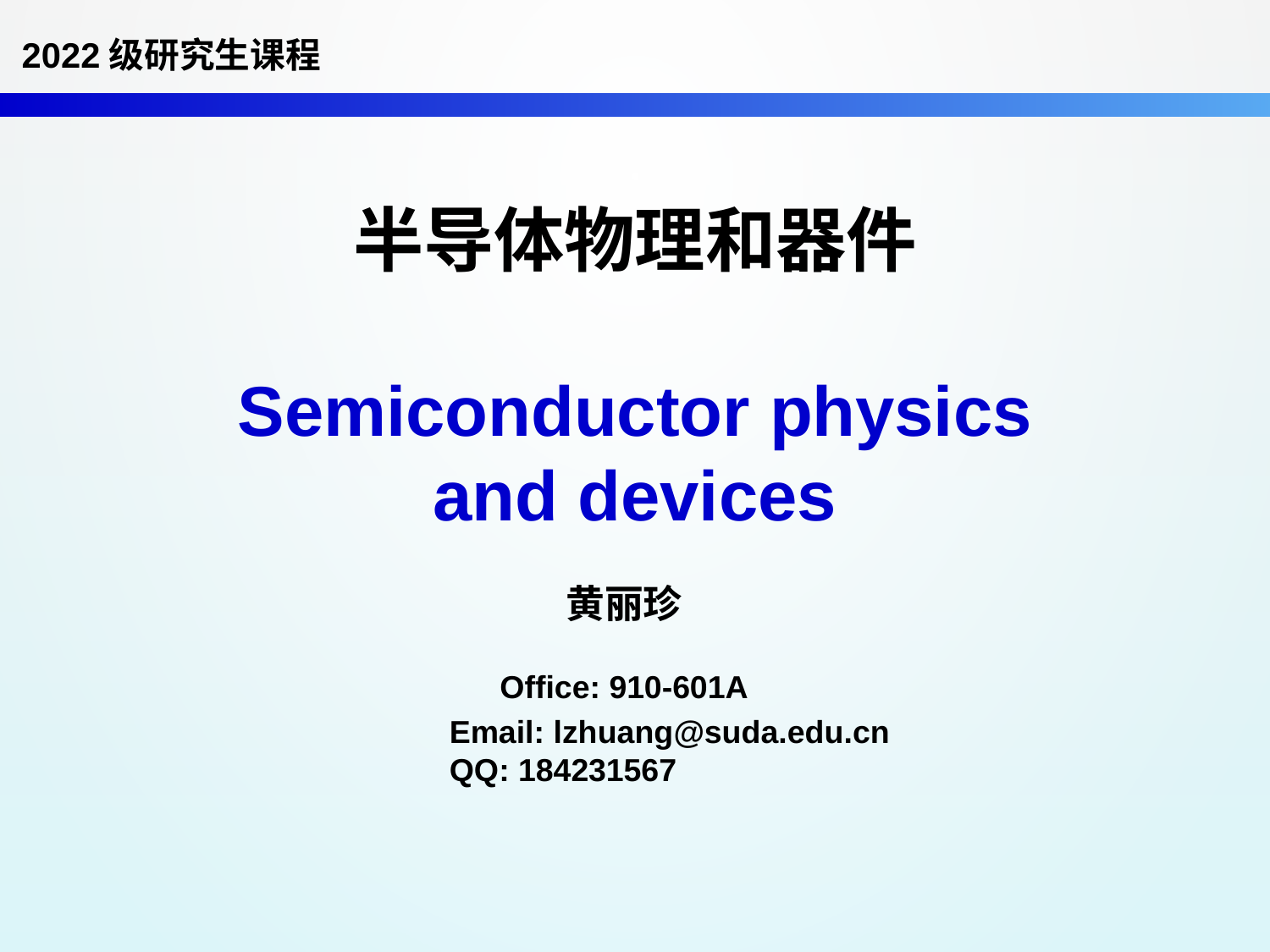

2022级研究生课程
# 半导体物理和器件 Semiconductor physics and devices
黄丽珍
Office: 910-601A
Email: lzhuang@suda.edu.cn
QQ: 184231567